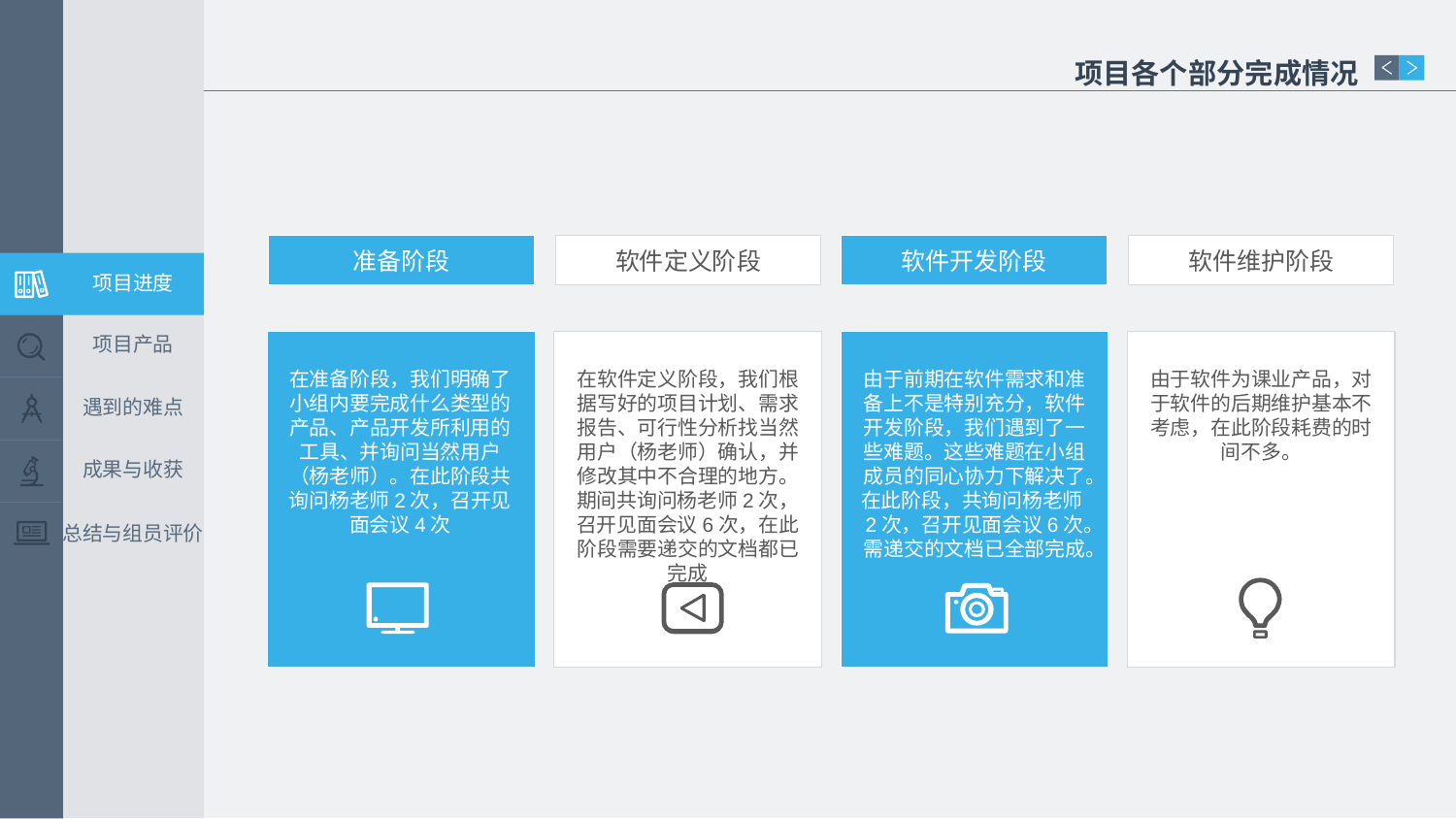

项目各个部分完成情况

准备阶段
软件定义阶段
软件开发阶段
软件维护阶段

项目进度

项目产品

在准备阶段，我们明确了小组内要完成什么类型的产品、产品开发所利用的工具、并询问当然用户（杨老师）。在此阶段共询问杨老师2次，召开见面会议4次
在软件定义阶段，我们根据写好的项目计划、需求报告、可行性分析找当然用户（杨老师）确认，并修改其中不合理的地方。期间共询问杨老师2次，召开见面会议6次，在此阶段需要递交的文档都已完成
由于前期在软件需求和准备上不是特别充分，软件开发阶段，我们遇到了一些难题。这些难题在小组成员的同心协力下解决了。在此阶段，共询问杨老师2次，召开见面会议6次。需递交的文档已全部完成。
由于软件为课业产品，对于软件的后期维护基本不考虑，在此阶段耗费的时间不多。
遇到的难点

成果与收获

总结与组员评价